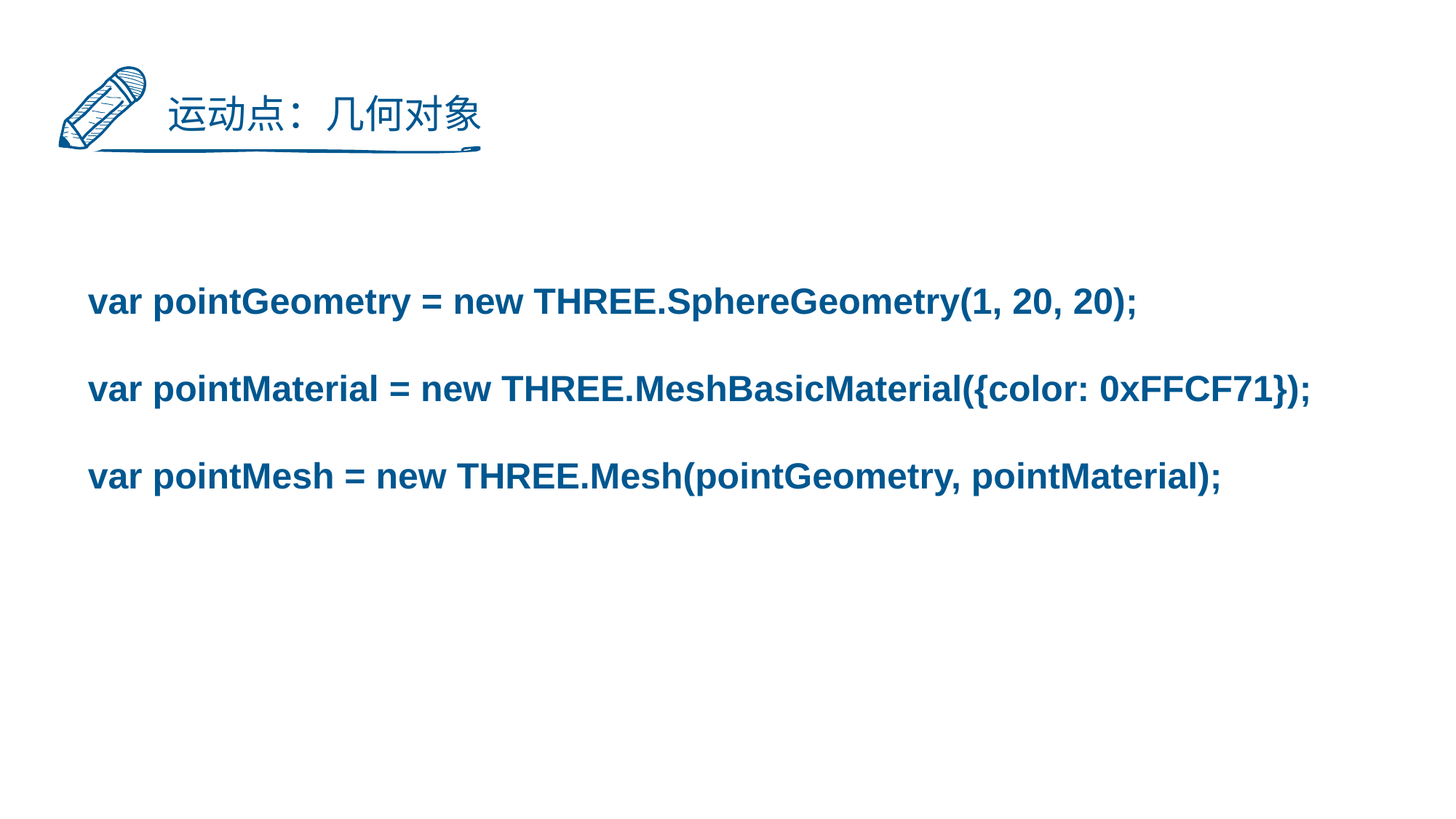

运动点：几何对象

var pointGeometry = new THREE.SphereGeometry(1, 20, 20);
var pointMaterial = new THREE.MeshBasicMaterial({color: 0xFFCF71});
var pointMesh = new THREE.Mesh(pointGeometry, pointMaterial);